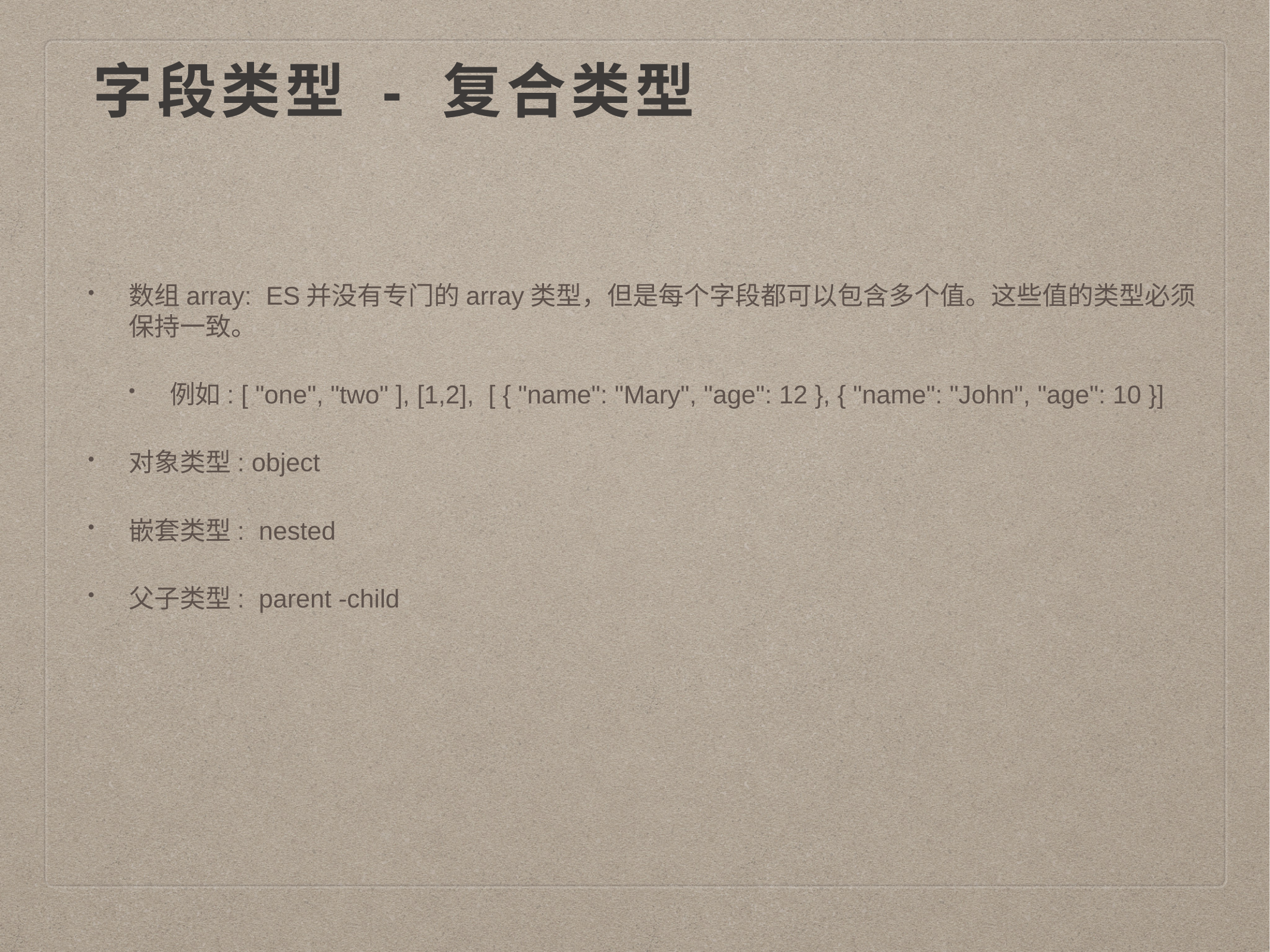

# 字段类型 - 复合类型
数组array:  ES并没有专门的array类型，但是每个字段都可以包含多个值。这些值的类型必须保持一致。
例如: [ "one", "two" ], [1,2],  [ { "name": "Mary", "age": 12 }, { "name": "John", "age": 10 }]
对象类型: object
嵌套类型:  nested
父子类型:  parent -child
16